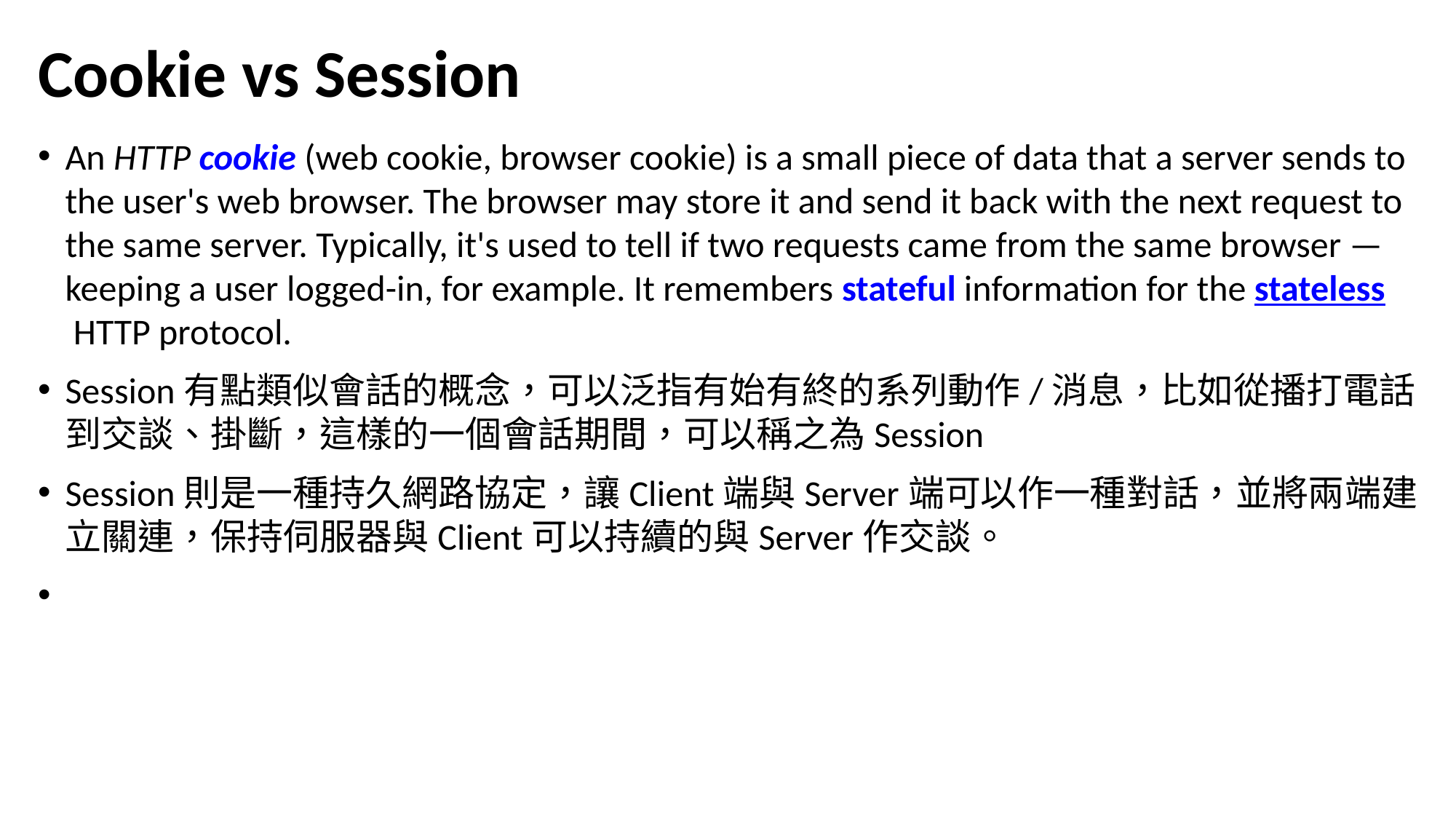

# Cookie vs Session
An HTTP cookie (web cookie, browser cookie) is a small piece of data that a server sends to the user's web browser. The browser may store it and send it back with the next request to the same server. Typically, it's used to tell if two requests came from the same browser — keeping a user logged-in, for example. It remembers stateful information for the stateless HTTP protocol.
Session有點類似會話的概念，可以泛指有始有終的系列動作/消息，比如從播打電話到交談、掛斷，這樣的一個會話期間，可以稱之為Session
Session則是一種持久網路協定，讓Client端與Server端可以作一種對話，並將兩端建立關連，保持伺服器與Client可以持續的與Server作交談。